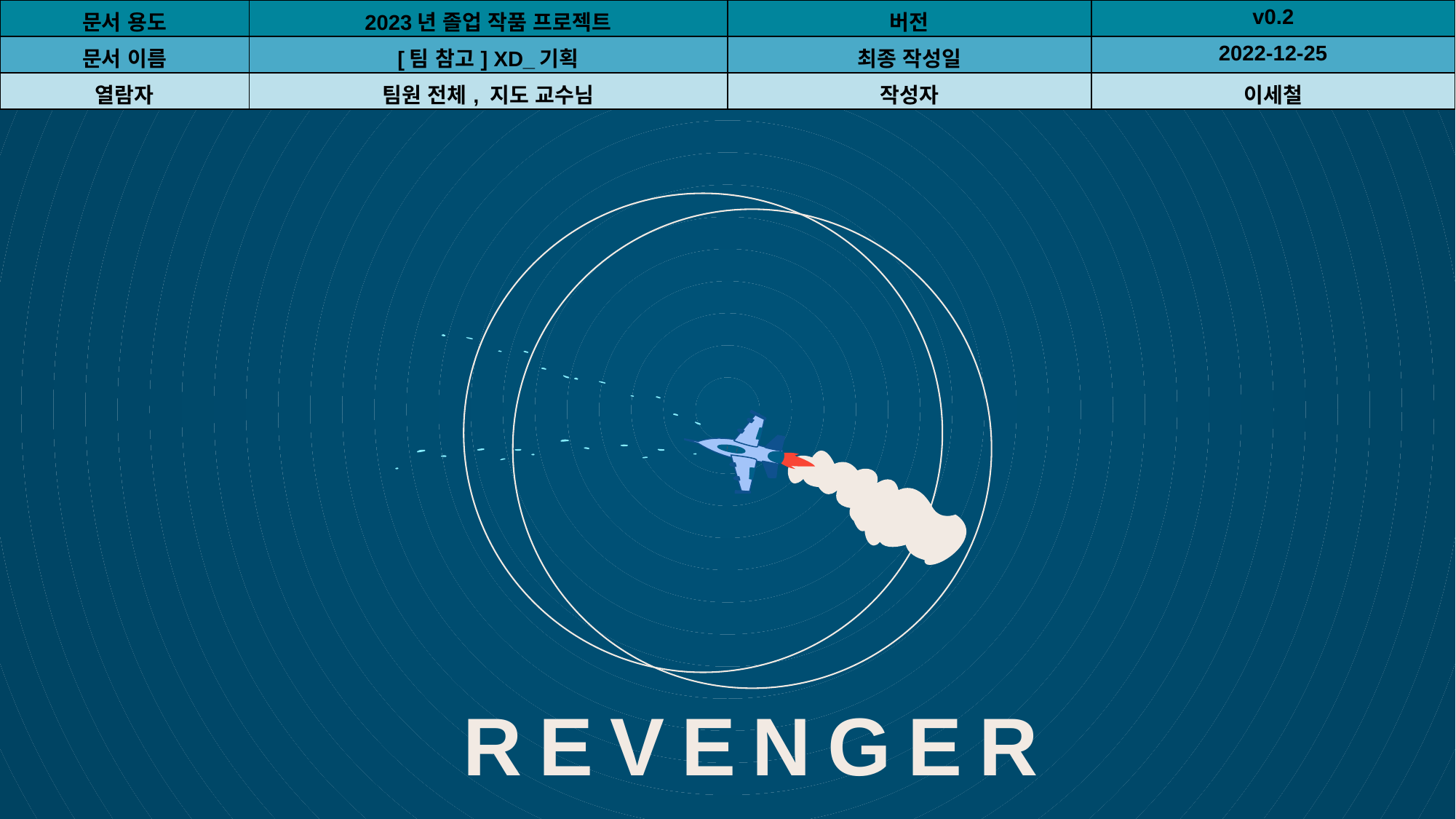

| 문서 용도 | 2023년 졸업 작품 프로젝트 | 버전 | v0.2 |
| --- | --- | --- | --- |
| 문서 이름 | [팀 참고] XD\_기획 | 최종 작성일 | 2022-12-25 |
| 열람자 | 팀원 전체, 지도 교수님 | 작성자 | 이세철 |

REVENGER